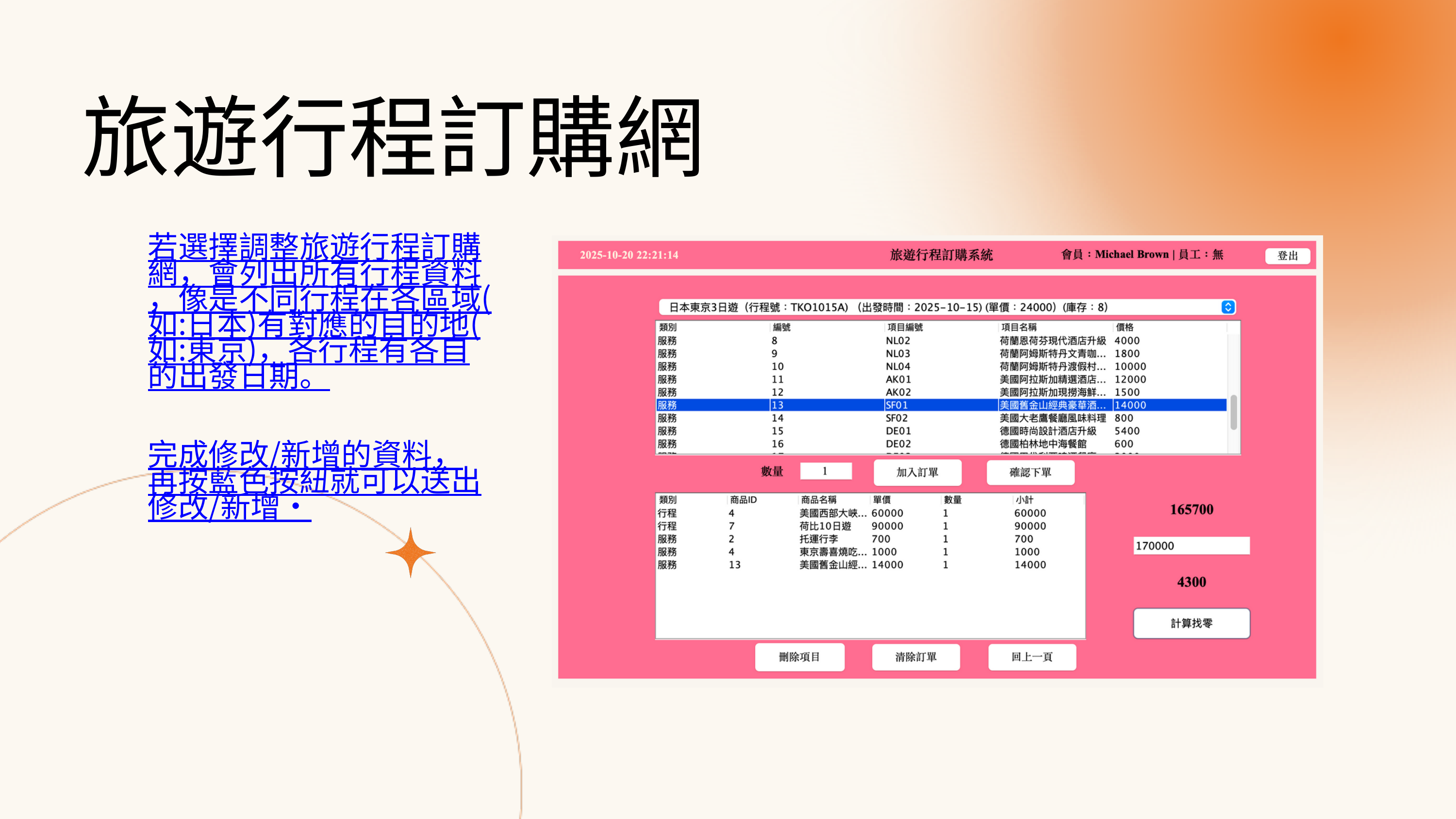

旅遊行程訂購網
若選擇調整旅遊行程訂購網，會列出所有行程資料，像是不同行程在各區域(如:日本)有對應的目的地(如:東京)，各行程有各自的出發日期。

完成修改/新增的資料，再按藍色按紐就可以送出修改/新增‧